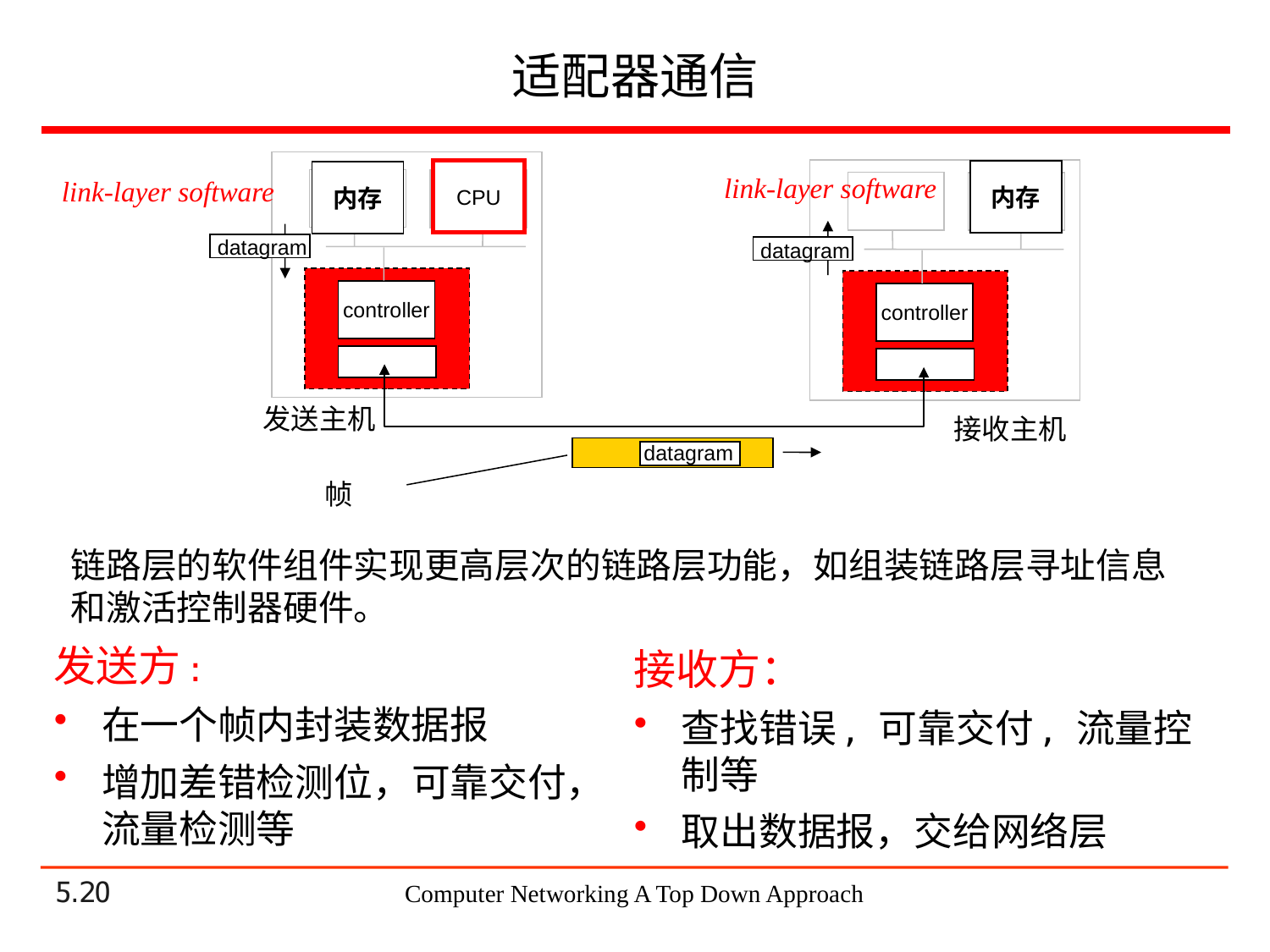

# 适配器通信

CPU
内存
内存
link-layer software
link-layer software

datagram

datagram

controller
controller

发送主机
接收主机
datagram

帧
链路层的软件组件实现更高层次的链路层功能，如组装链路层寻址信息和激活控制器硬件。
发送方:
在一个帧内封装数据报
增加差错检测位，可靠交付，流量检测等
接收方：
查找错误, 可靠交付, 流量控制等
取出数据报，交给网络层